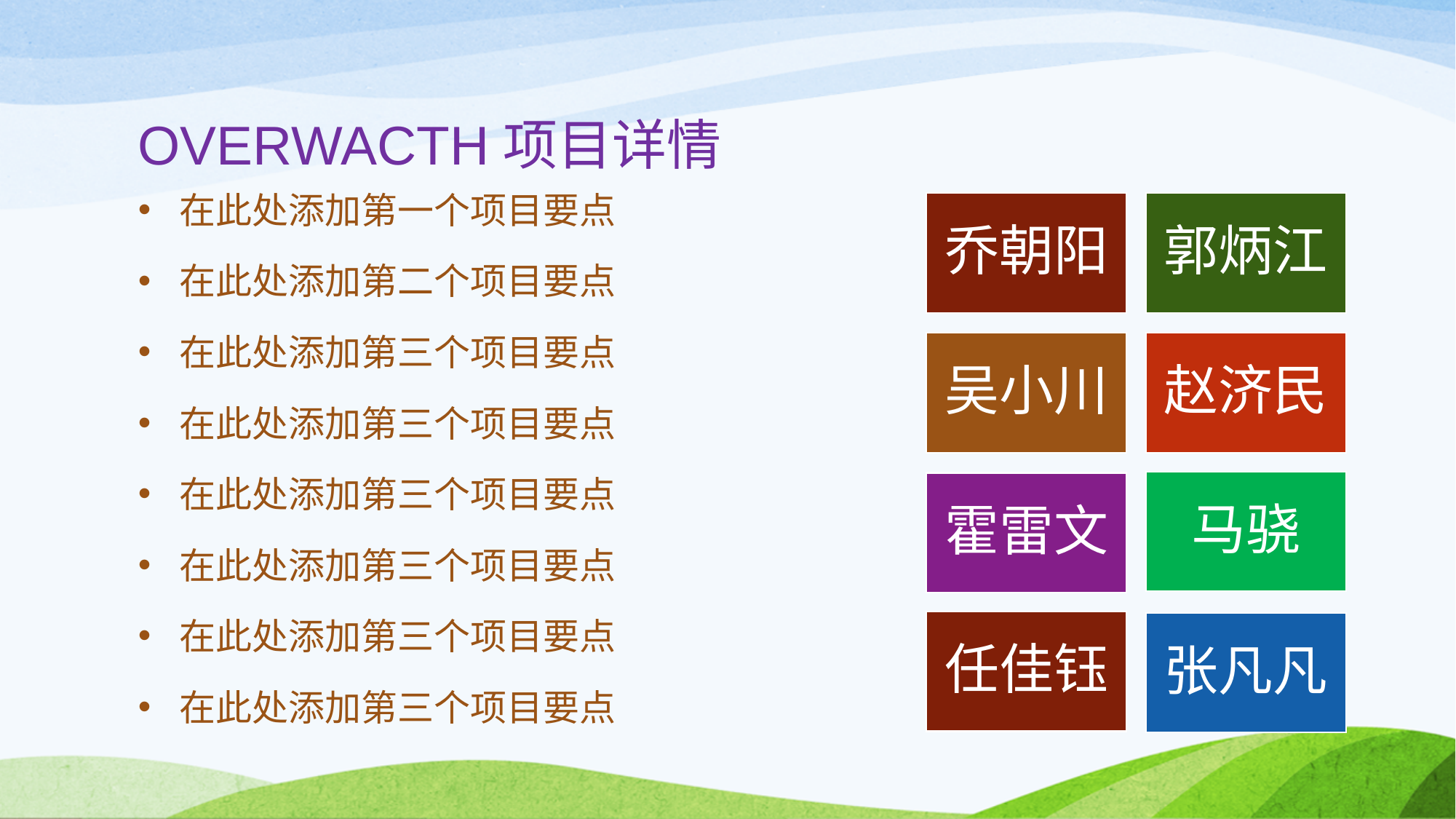

# OVERWACTH项目详情
乔朝阳
郭炳江
吴小川
赵济民
霍雷文
马骁
任佳钰
张凡凡
在此处添加第一个项目要点
在此处添加第二个项目要点
在此处添加第三个项目要点
在此处添加第三个项目要点
在此处添加第三个项目要点
在此处添加第三个项目要点
在此处添加第三个项目要点
在此处添加第三个项目要点